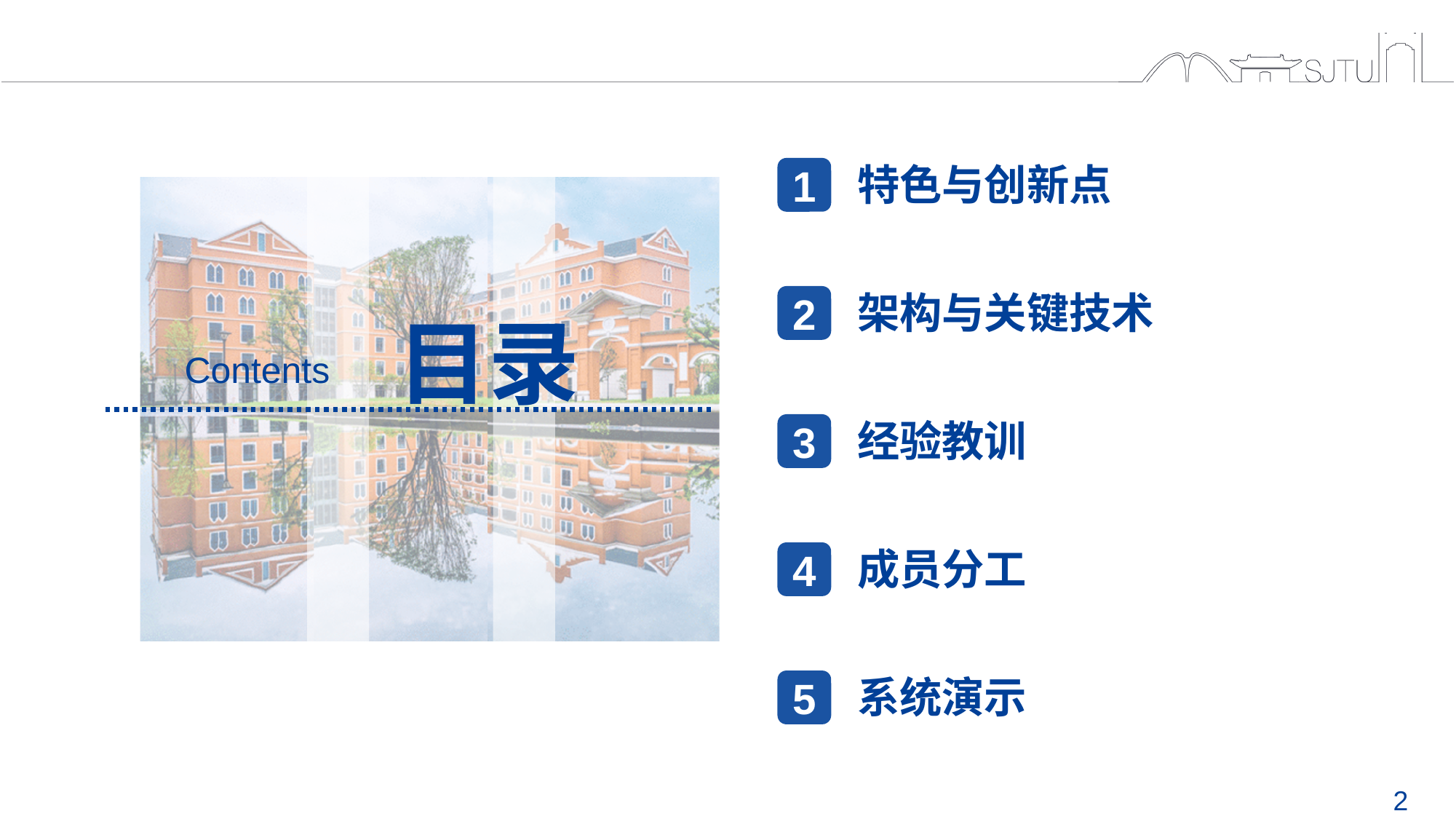

1
特色与创新点
架构与关键技术
经验教训
2
3
目录
Contents
4
成员分工
系统演示
5
2